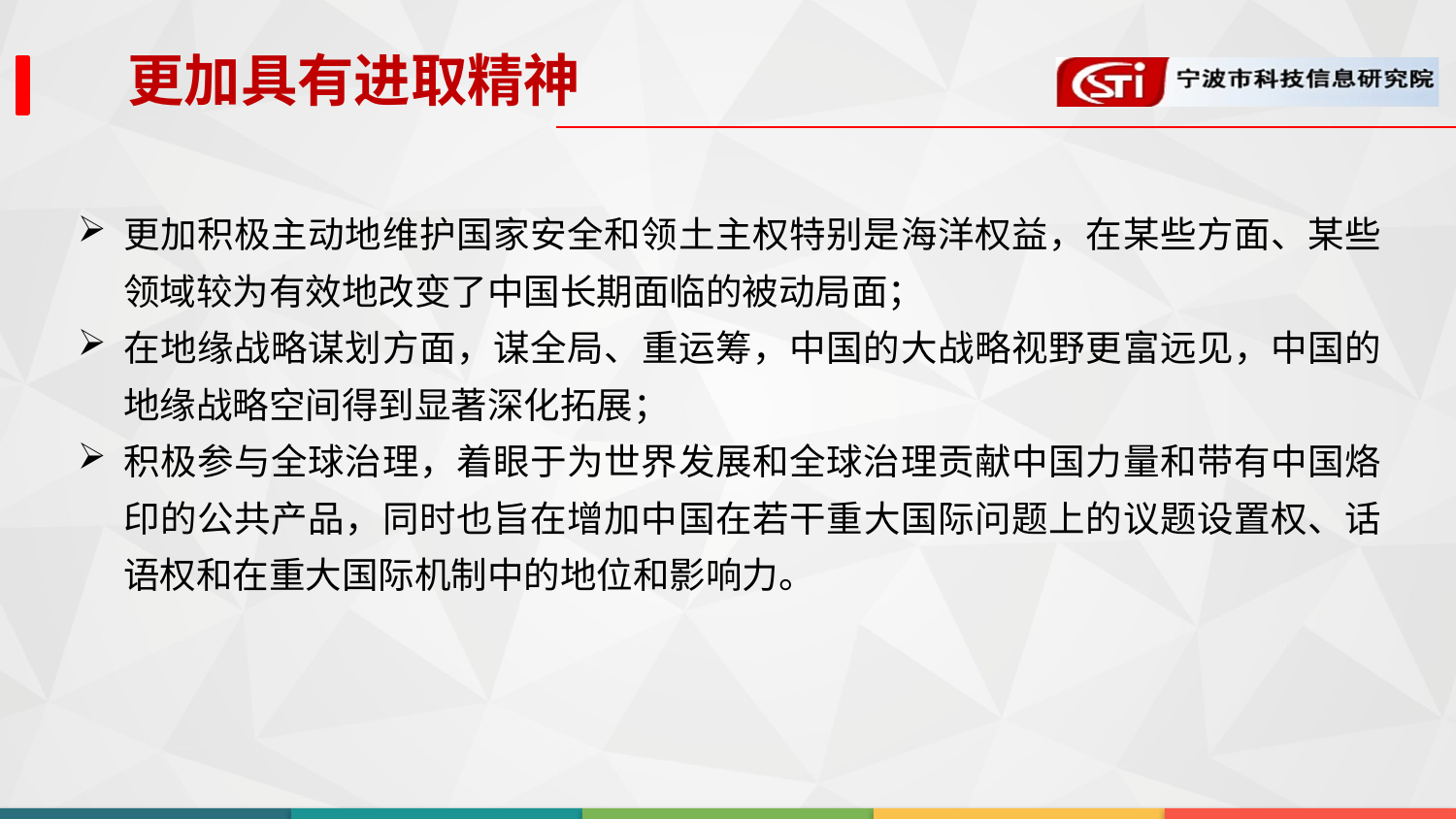

更加具有进取精神

更加积极主动地维护国家安全和领土主权特别是海洋权益，在某些方面、某些领域较为有效地改变了中国长期面临的被动局面；
在地缘战略谋划方面，谋全局、重运筹，中国的大战略视野更富远见，中国的地缘战略空间得到显著深化拓展；
积极参与全球治理，着眼于为世界发展和全球治理贡献中国力量和带有中国烙印的公共产品，同时也旨在增加中国在若干重大国际问题上的议题设置权、话语权和在重大国际机制中的地位和影响力。